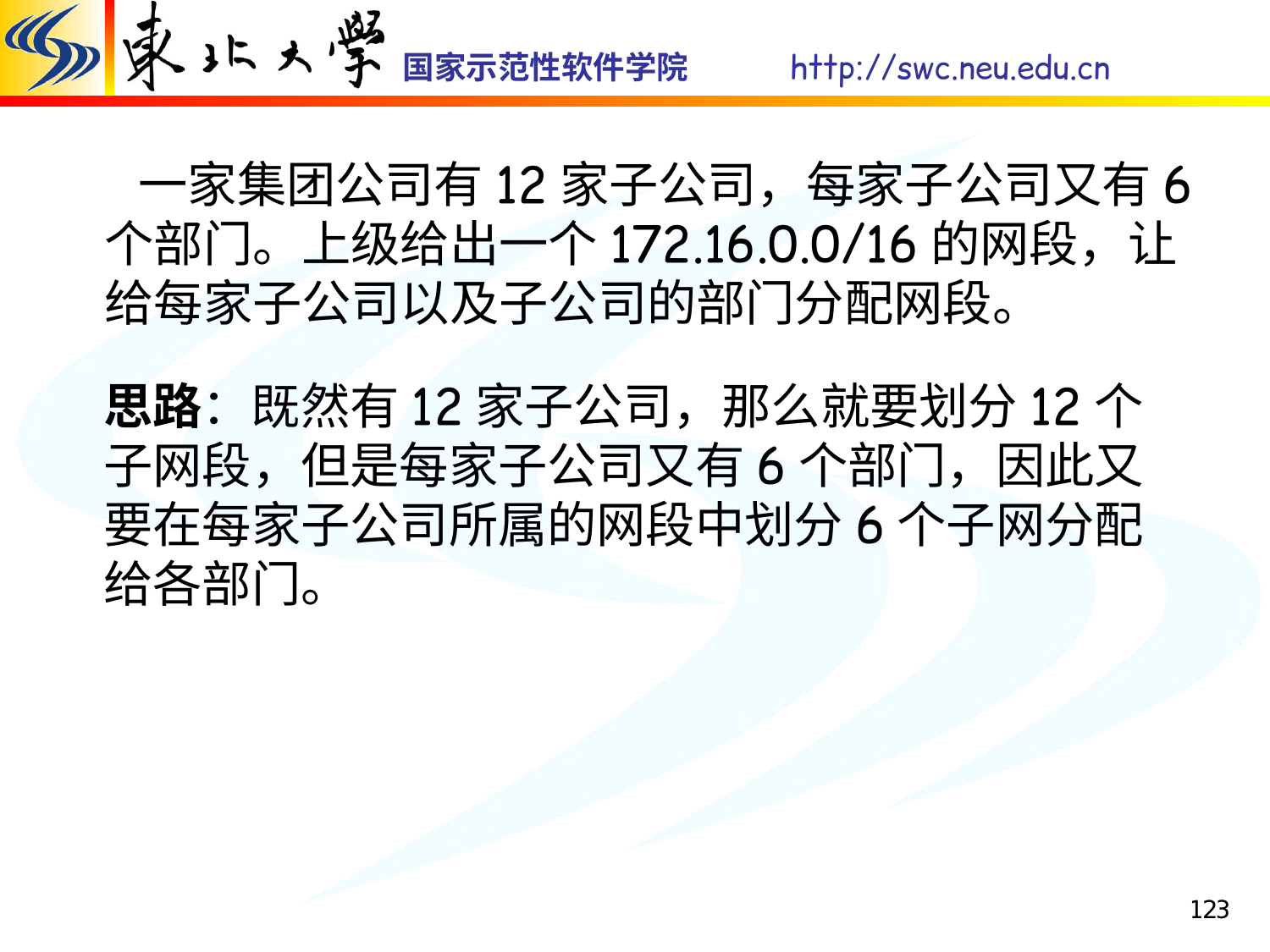

一家集团公司有12家子公司，每家子公司又有6个部门。上级给出一个172.16.0.0/16的网段，让给每家子公司以及子公司的部门分配网段。
思路：既然有12家子公司，那么就要划分12个子网段，但是每家子公司又有6个部门，因此又要在每家子公司所属的网段中划分6个子网分配给各部门。
123